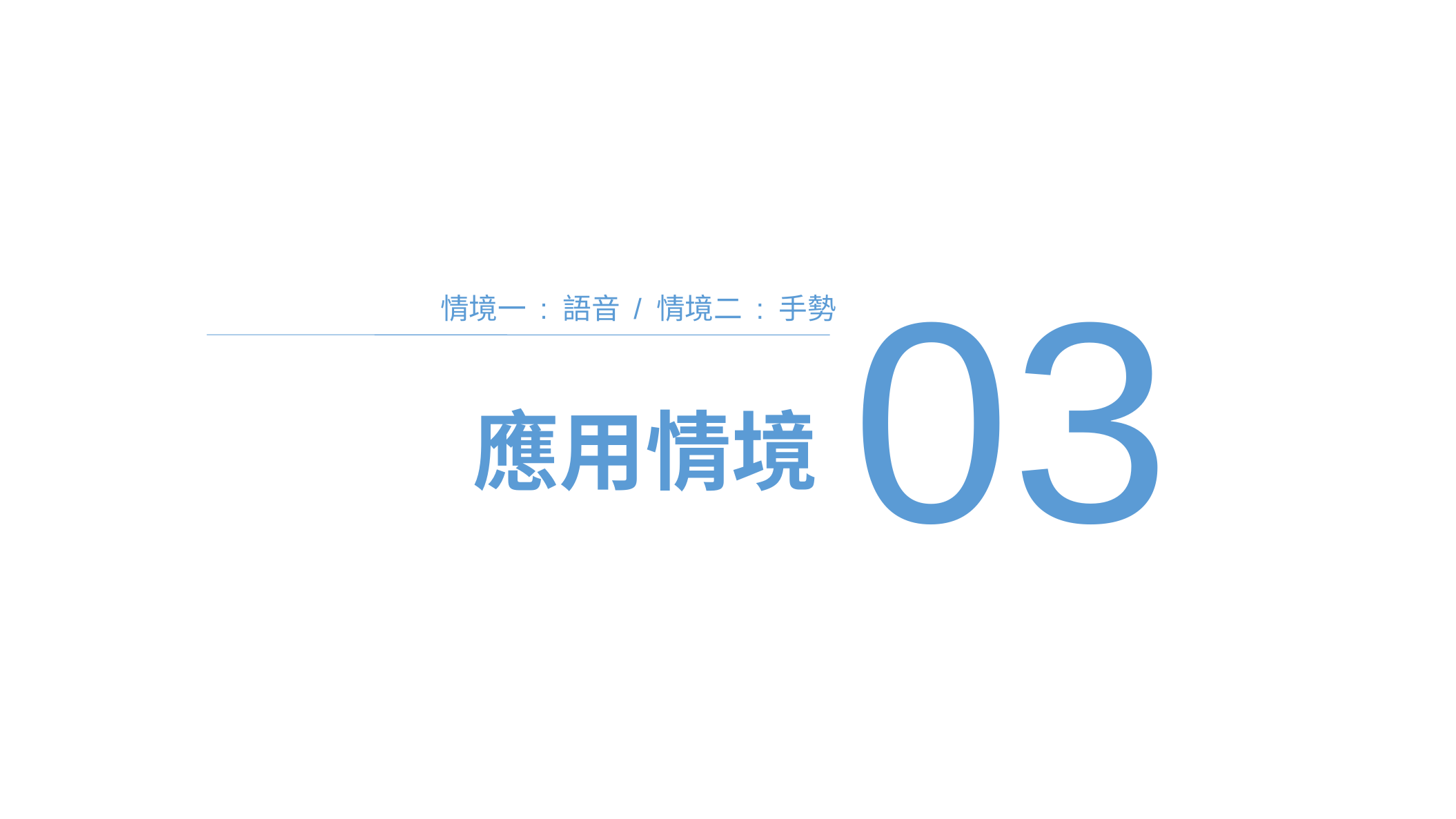

03
情境一 : 語音 / 情境二 : 手勢

應用情境